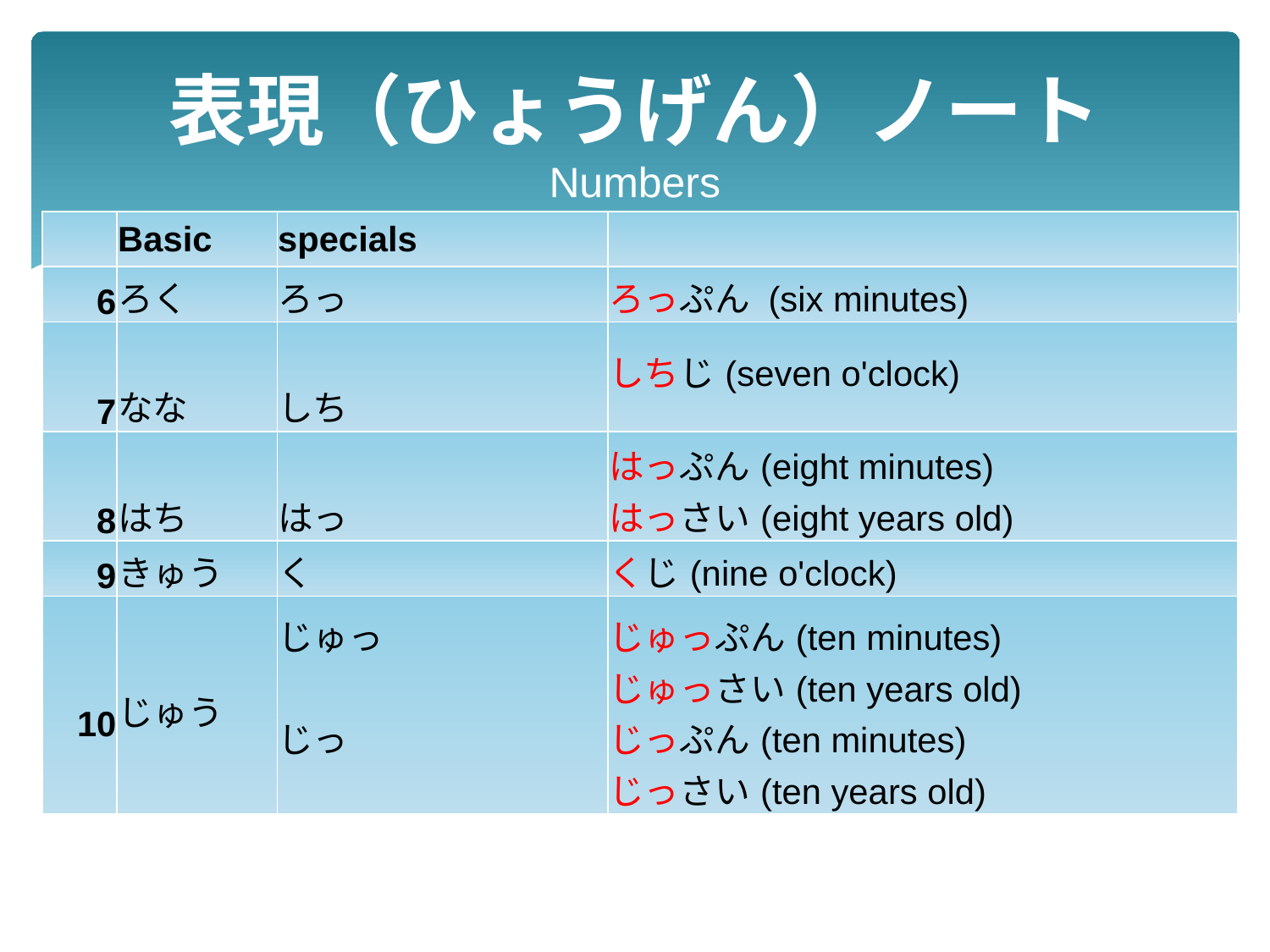

# 表現（ひょうげん）ノート Numbers
|  | Basic | specials |  |
| --- | --- | --- | --- |
| 6 | ろく | ろっ | ろっぷん (six minutes) |
| 7 | なな | しち | しちじ(seven o'clock) |
| 8 | はち | はっ | はっぷん(eight minutes) はっさい(eight years old) |
| 9 | きゅう | く | くじ(nine o'clock) |
| 10 | じゅう | じゅっ じっ | じゅっぷん(ten minutes) じゅっさい(ten years old) じっぷん(ten minutes) じっさい(ten years old) |